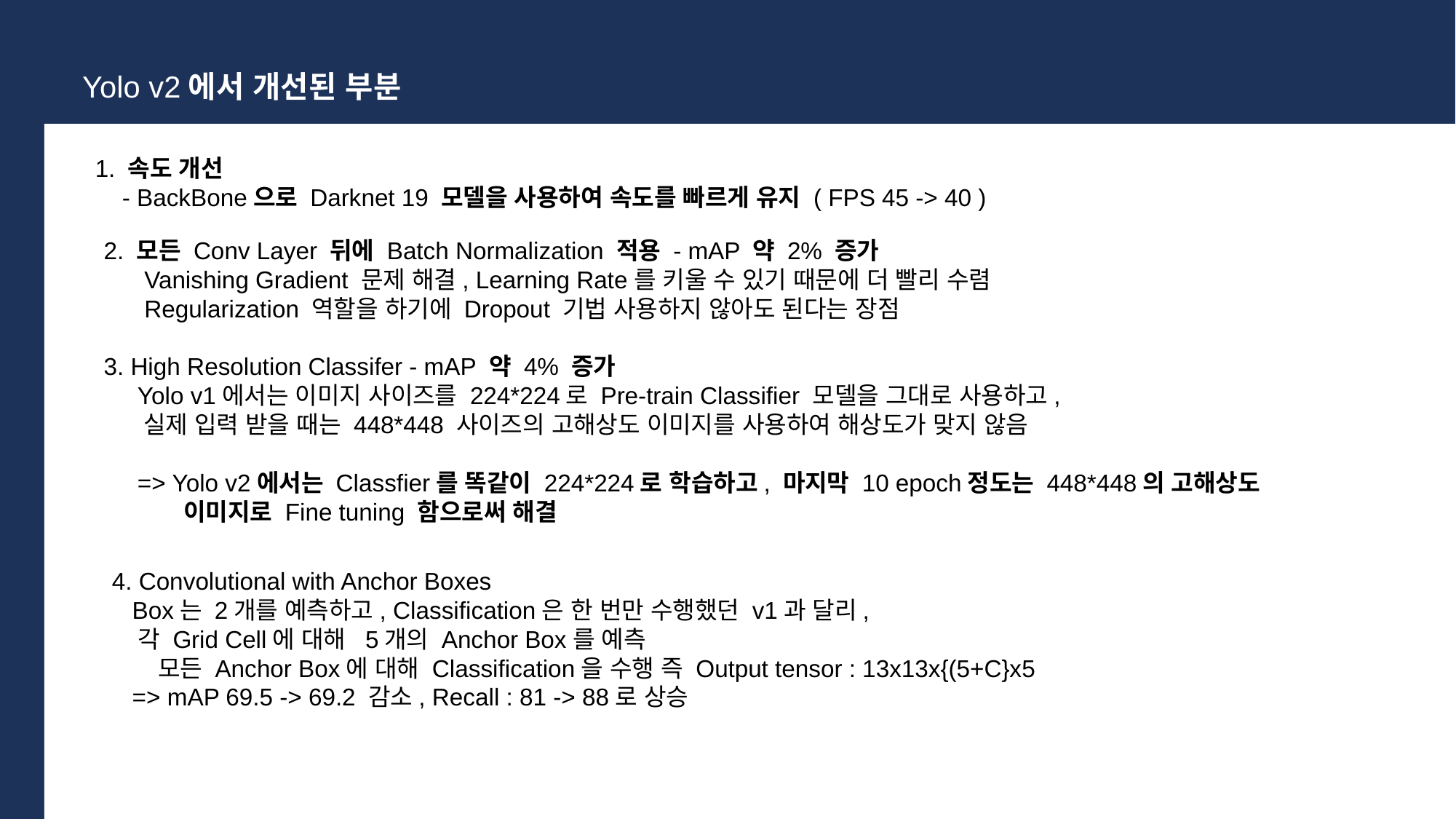

Yolo v2에서 개선된 부분
1. 속도 개선
    - BackBone으로 Darknet 19 모델을 사용하여 속도를 빠르게 유지 ( FPS 45 -> 40 )

 2. 모든 Conv Layer 뒤에 Batch Normalization 적용 - mAP 약 2% 증가
       Vanishing Gradient 문제 해결, Learning Rate를 키울 수 있기 때문에 더 빨리 수렴
       Regularization 역할을 하기에 Dropout 기법 사용하지 않아도 된다는 장점

 3. High Resolution Classifer - mAP 약 4% 증가
      Yolo v1에서는 이미지 사이즈를 224*224로 Pre-train Classifier 모델을 그대로 사용하고,
      실제 입력 받을 때는 448*448 사이즈의 고해상도 이미지를 사용하여 해상도가 맞지 않음

      => Yolo v2에서는 Classfier를 똑같이 224*224로 학습하고, 마지막 10 epoch정도는 448*448의 고해상도
            이미지로 Fine tuning 함으로써 해결

4. Convolutional with Anchor Boxes
   Box는 2개를 예측하고, Classification은 한 번만 수행했던 v1과 달리,
   각 Grid Cell에 대해  5개의 Anchor Box를 예측
      모든 Anchor Box에 대해 Classification을 수행 즉 Output tensor : 13x13x{(5+C}x5
   => mAP 69.5 -> 69.2 감소, Recall : 81 -> 88로 상승